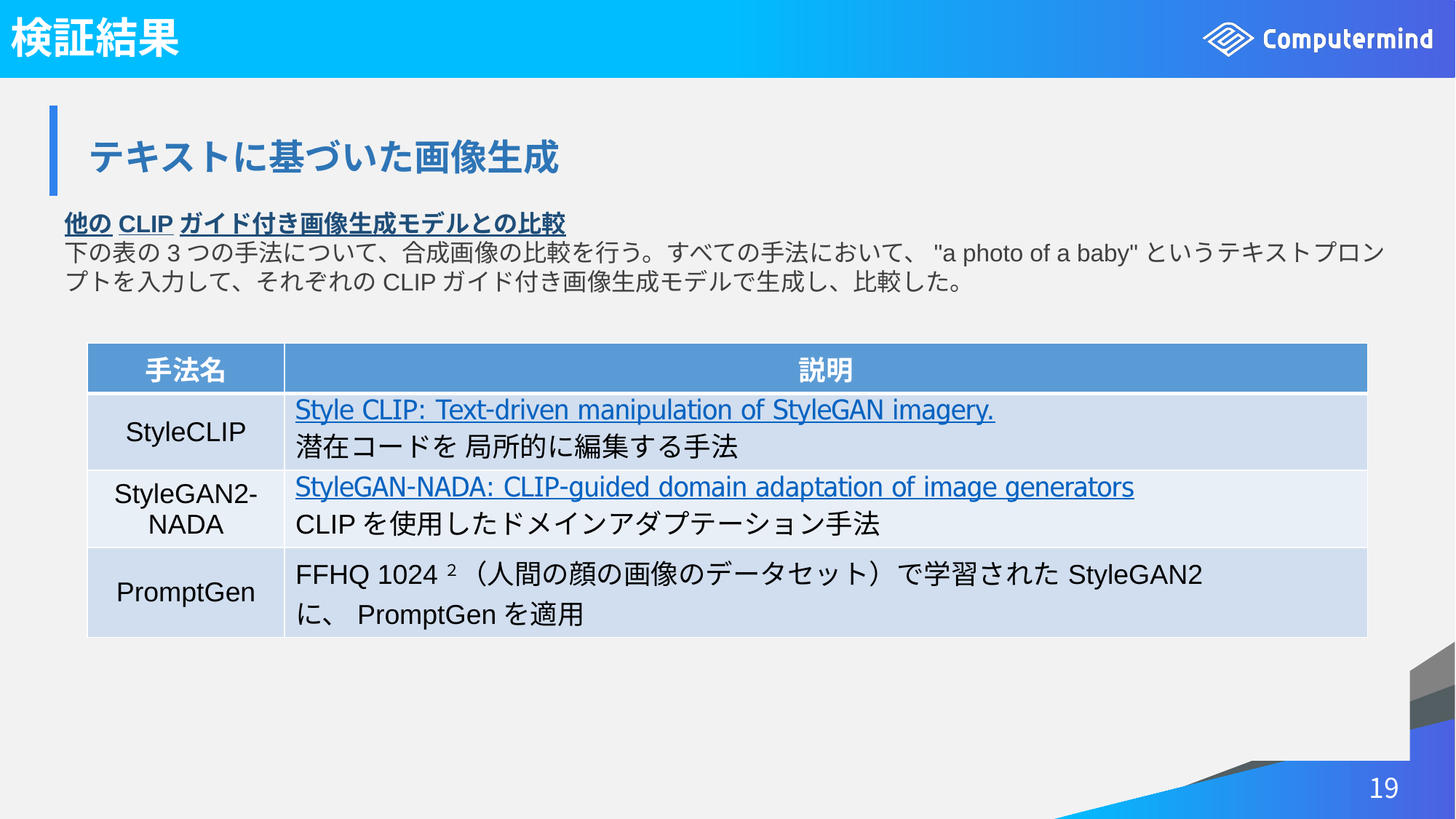

# 検証結果
| テキストに基づいた画像生成 |
| --- |
他のCLIPガイド付き画像生成モデルとの比較
下の表の3つの手法について、合成画像の比較を行う。すべての手法において、"a photo of a baby"というテキストプロンプトを入力して、それぞれのCLIPガイド付き画像生成モデルで生成し、比較した。
| 手法名 | 説明 |
| --- | --- |
| StyleCLIP | Style CLIP: Text-driven manipulation of StyleGAN imagery. 潜在コードを 局所的に編集する手法 |
| StyleGAN2-NADA | StyleGAN-NADA: CLIP-guided domain adaptation of image generators CLIPを使用したドメインアダプテーション手法 |
| PromptGen | FFHQ 1024２（人間の顔の画像のデータセット）で学習されたStyleGAN2に、PromptGenを適用 |
19